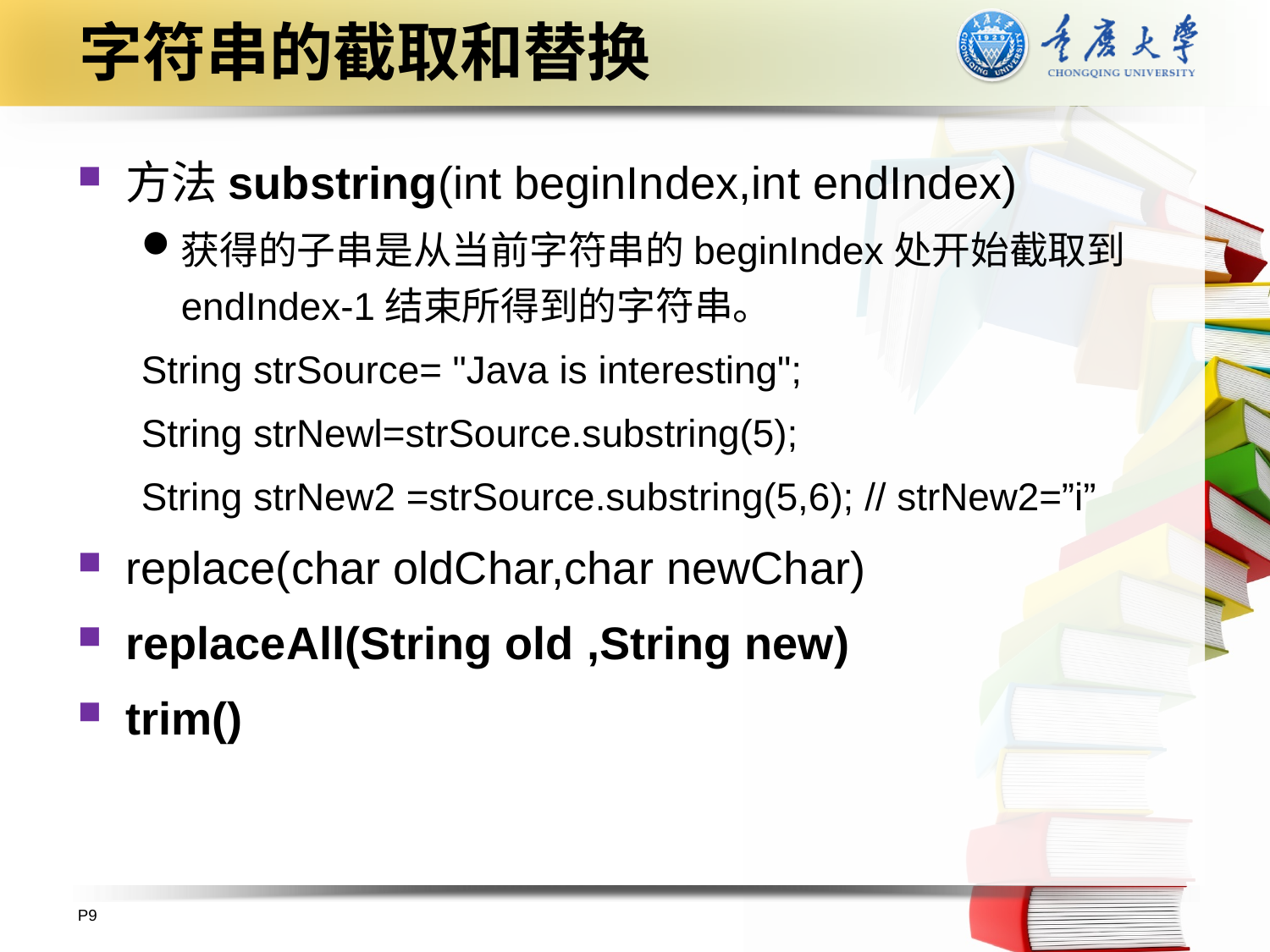

# 字符串的截取和替换
方法substring(int beginIndex,int endIndex)
获得的子串是从当前字符串的beginIndex处开始截取到endIndex-1结束所得到的字符串。
String strSource= "Java is interesting";
String strNewl=strSource.substring(5);
String strNew2 =strSource.substring(5,6); // strNew2=”i”
replace(char oldChar,char newChar)
replaceAll(String old ,String new)
trim()
P9